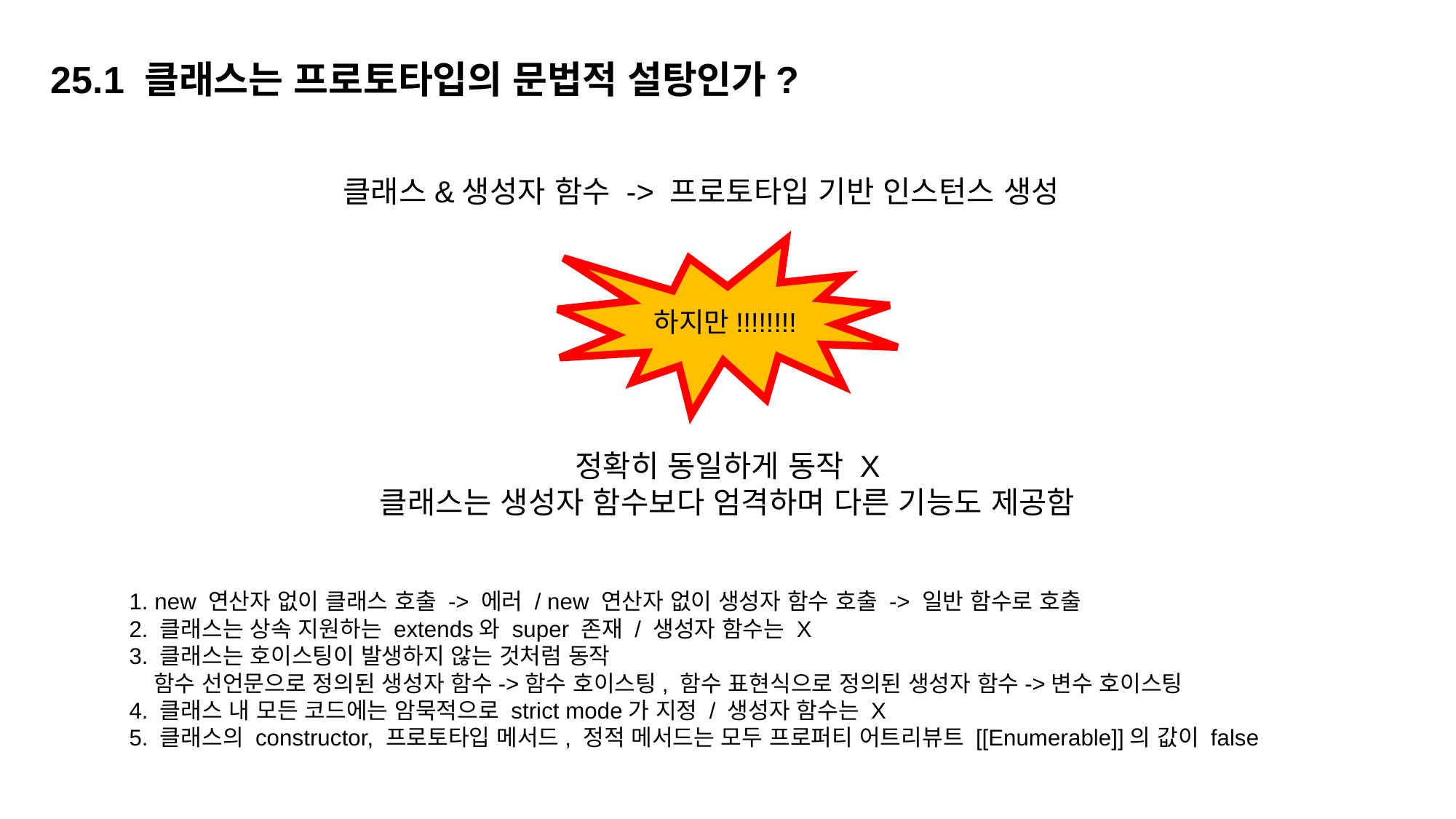

# 25.1 클래스는 프로토타입의 문법적 설탕인가?
클래스&생성자 함수 -> 프로토타입 기반 인스턴스 생성
하지만!!!!!!!!
정확히 동일하게 동작 X
클래스는 생성자 함수보다 엄격하며 다른 기능도 제공함
1. new 연산자 없이 클래스 호출 -> 에러 / new 연산자 없이 생성자 함수 호출 -> 일반 함수로 호출
2. 클래스는 상속 지원하는 extends와 super 존재 / 생성자 함수는 X
3. 클래스는 호이스팅이 발생하지 않는 것처럼 동작
   함수 선언문으로 정의된 생성자 함수->함수 호이스팅, 함수 표현식으로 정의된 생성자 함수->변수 호이스팅
4. 클래스 내 모든 코드에는 암묵적으로 strict mode가 지정 / 생성자 함수는 X
5. 클래스의 constructor, 프로토타입 메서드, 정적 메서드는 모두 프로퍼티 어트리뷰트 [[Enumerable]]의 값이 false